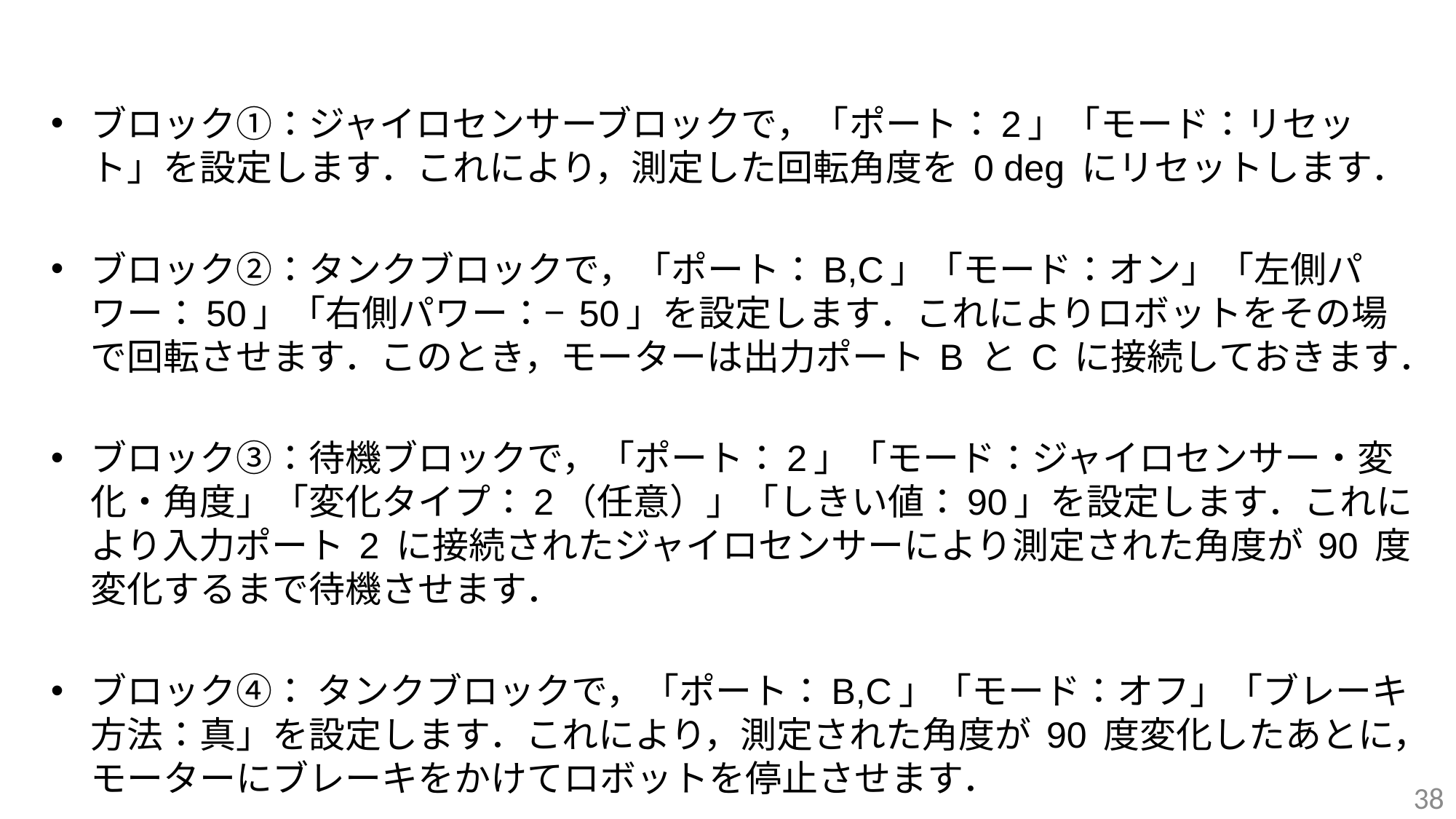

#
ブロック①：ジャイロセンサーブロックで，「ポート：2」「モード：リセット」を設定します．これにより，測定した回転角度を 0 deg にリセットします．

ブロック②：タンクブロックで，「ポート：B,C」「モード：オン」「左側パワー：50」「右側パワー：− 50」を設定します．これによりロボットをその場で回転させます．このとき，モーターは出力ポート B と C に接続しておきます．

ブロック③：待機ブロックで，「ポート：2」「モード：ジャイロセンサー・変化・角度」「変化タイプ：2（任意）」「しきい値：90」を設定します．これにより入力ポート 2 に接続されたジャイロセンサーにより測定された角度が 90 度変化するまで待機させます．

ブロック④： タンクブロックで，「ポート：B,C」「モード：オフ」「ブレーキ方法：真」を設定します．これにより，測定された角度が 90 度変化したあとに，モーターにブレーキをかけてロボットを停止させます．
38